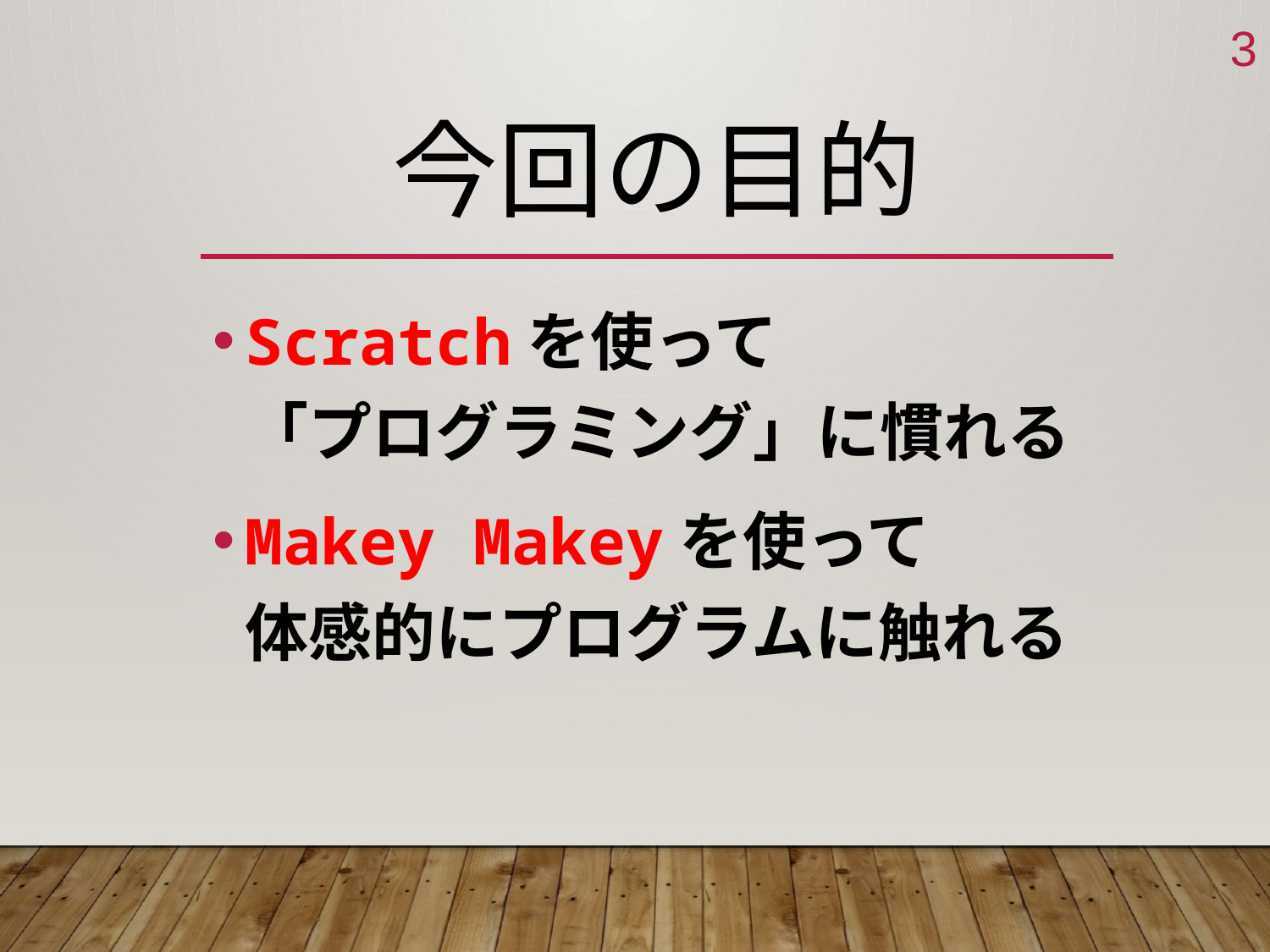

3
# 今回の目的
Scratchを使って
「プログラミング」に慣れる
Makey Makeyを使って
体感的にプログラムに触れる